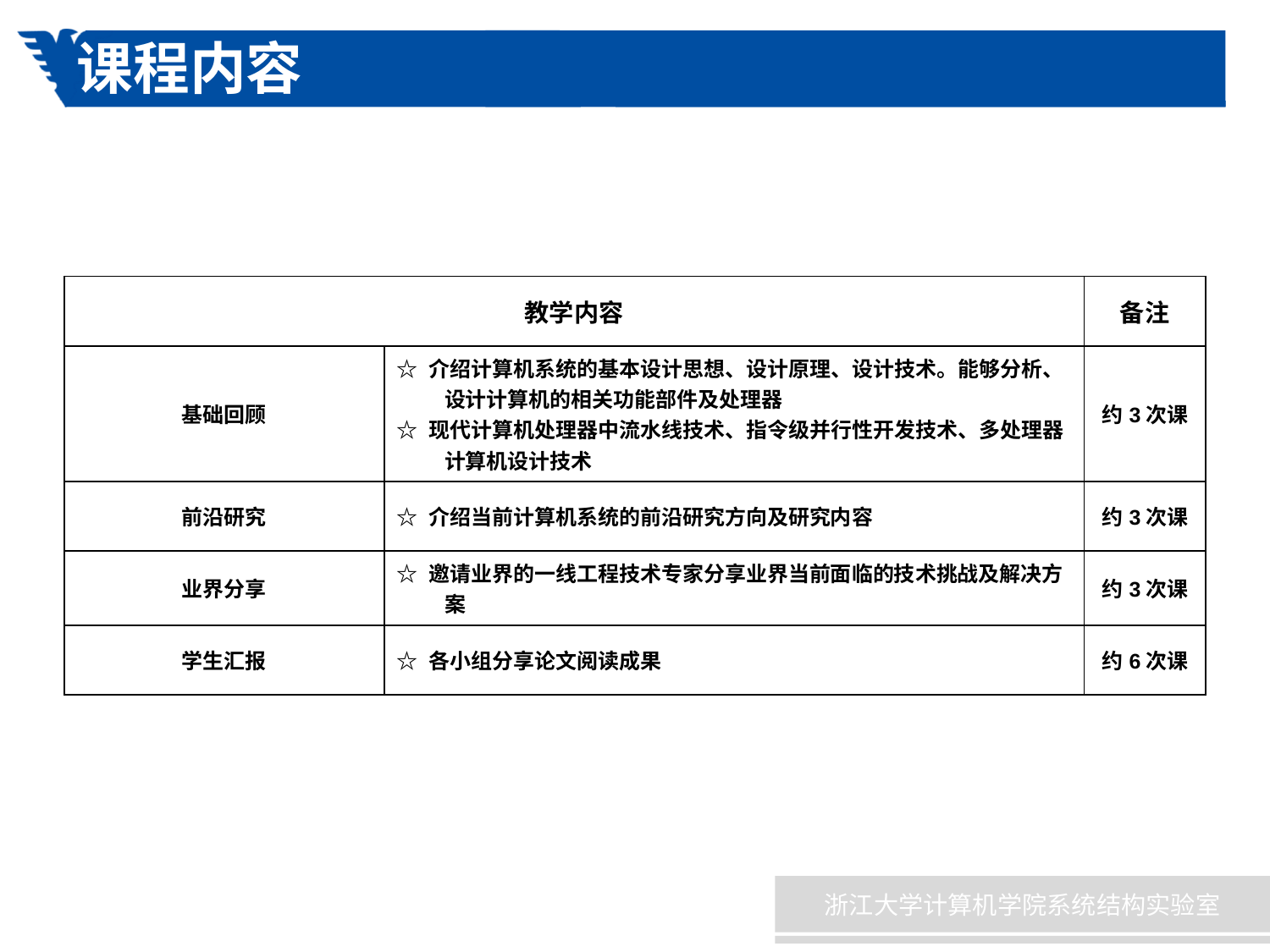

# 课程内容
| 教学内容 | 教学内容 | 备注 |
| --- | --- | --- |
| 基础回顾 | ☆ 介绍计算机系统的基本设计思想、设计原理、设计技术。能够分析、设计计算机的相关功能部件及处理器 ☆ 现代计算机处理器中流水线技术、指令级并行性开发技术、多处理器计算机设计技术 | 约3次课 |
| 前沿研究 | ☆ 介绍当前计算机系统的前沿研究方向及研究内容 | 约3次课 |
| 业界分享 | ☆ 邀请业界的一线工程技术专家分享业界当前面临的技术挑战及解决方案 | 约3次课 |
| 学生汇报 | ☆ 各小组分享论文阅读成果 | 约6次课 |